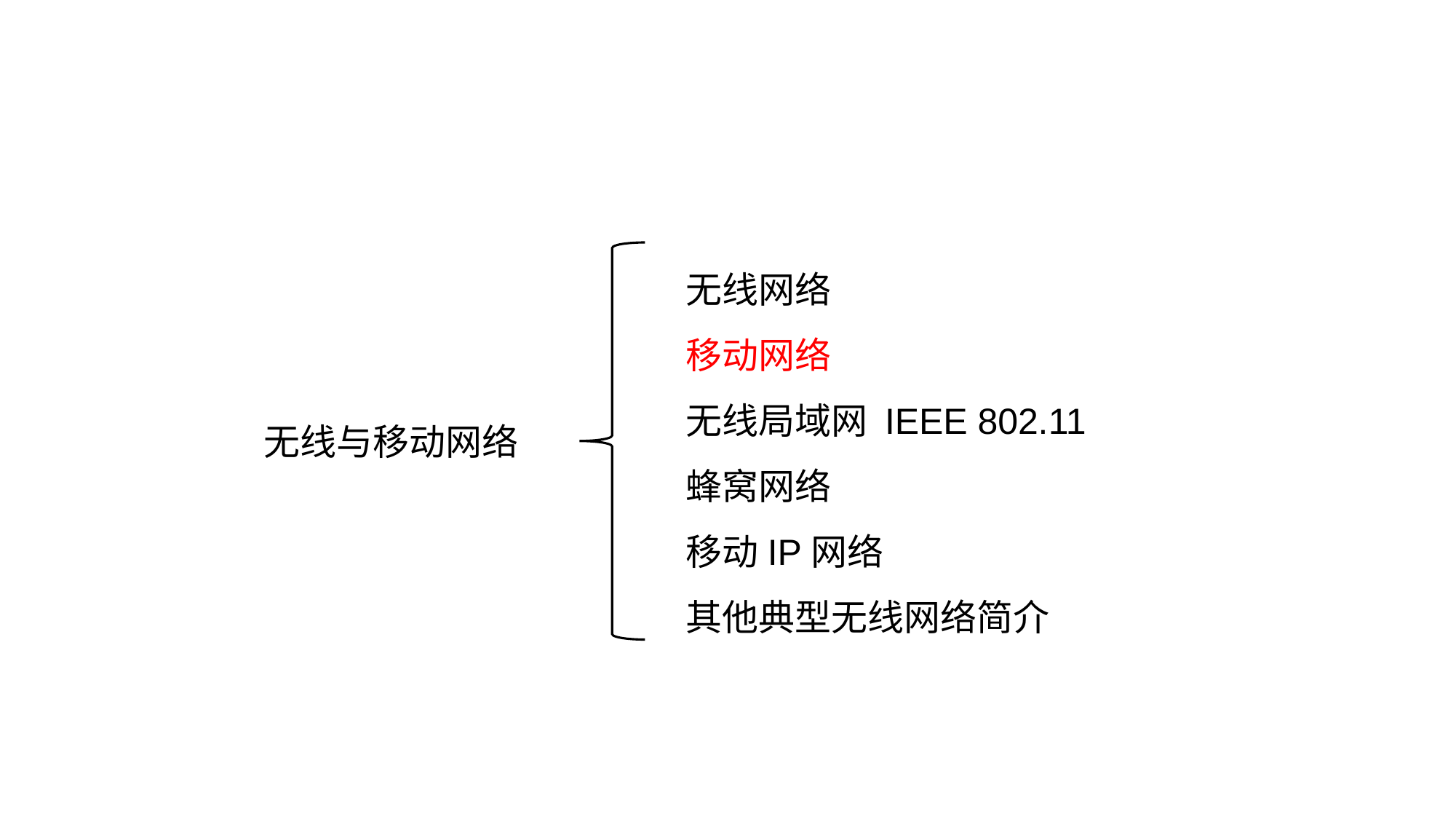

无线网络
移动网络
无线局域网 IEEE 802.11
蜂窝网络
移动IP网络
其他典型无线网络简介

无线与移动网络